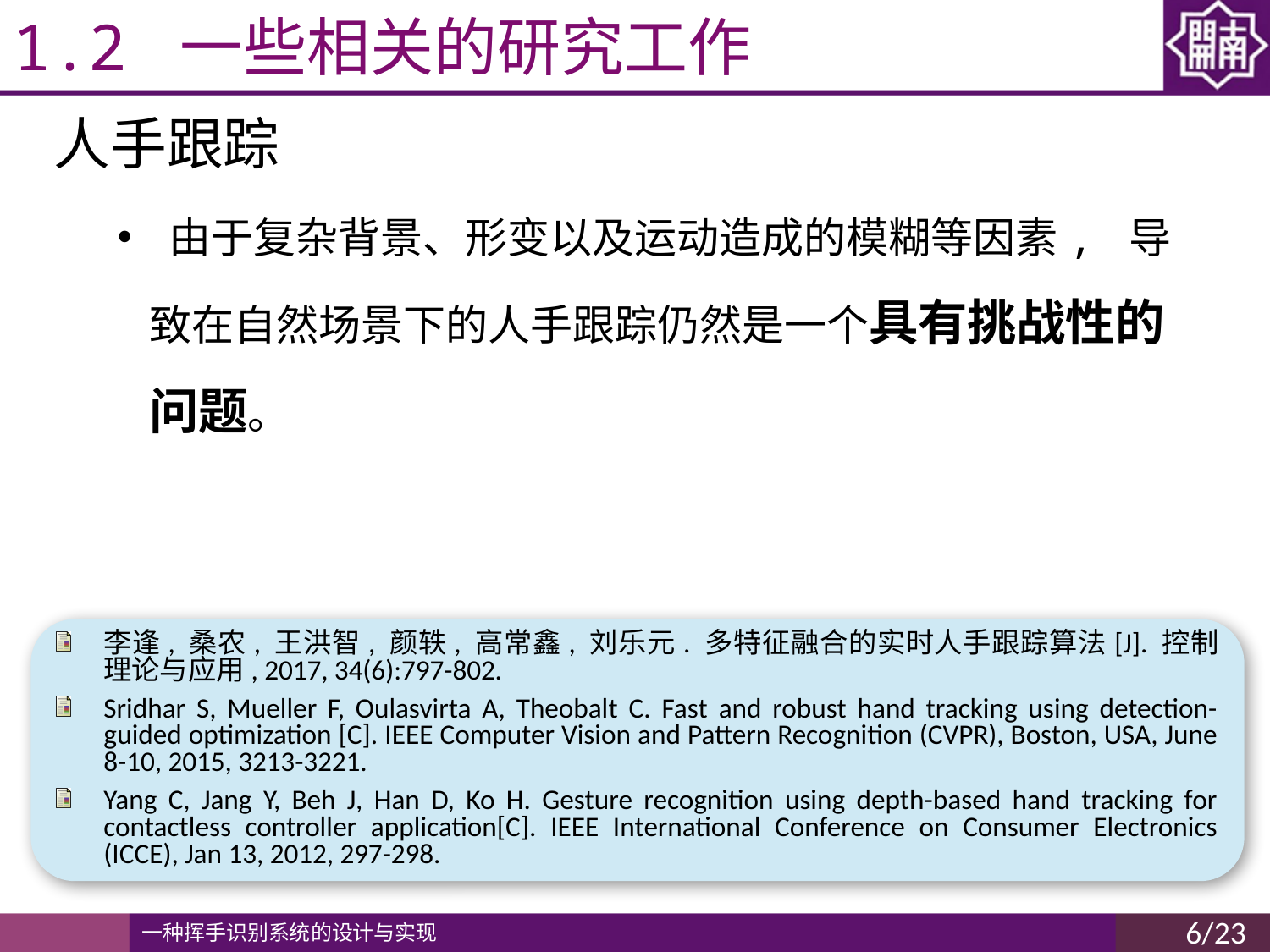

# 1.2 一些相关的研究工作
人手跟踪
 由于复杂背景、形变以及运动造成的模糊等因素, 导致在自然场景下的人手跟踪仍然是一个具有挑战性的问题。
李逢, 桑农, 王洪智, 颜轶, 高常鑫, 刘乐元. 多特征融合的实时人手跟踪算法[J]. 控制理论与应用, 2017, 34(6):797-802.
Sridhar S, Mueller F, Oulasvirta A, Theobalt C. Fast and robust hand tracking using detection-guided optimization [C]. IEEE Computer Vision and Pattern Recognition (CVPR), Boston, USA, June 8-10, 2015, 3213-3221.
Yang C, Jang Y, Beh J, Han D, Ko H. Gesture recognition using depth-based hand tracking for contactless controller application[C]. IEEE International Conference on Consumer Electronics (ICCE), Jan 13, 2012, 297-298.
6/23
一种挥手识别系统的设计与实现